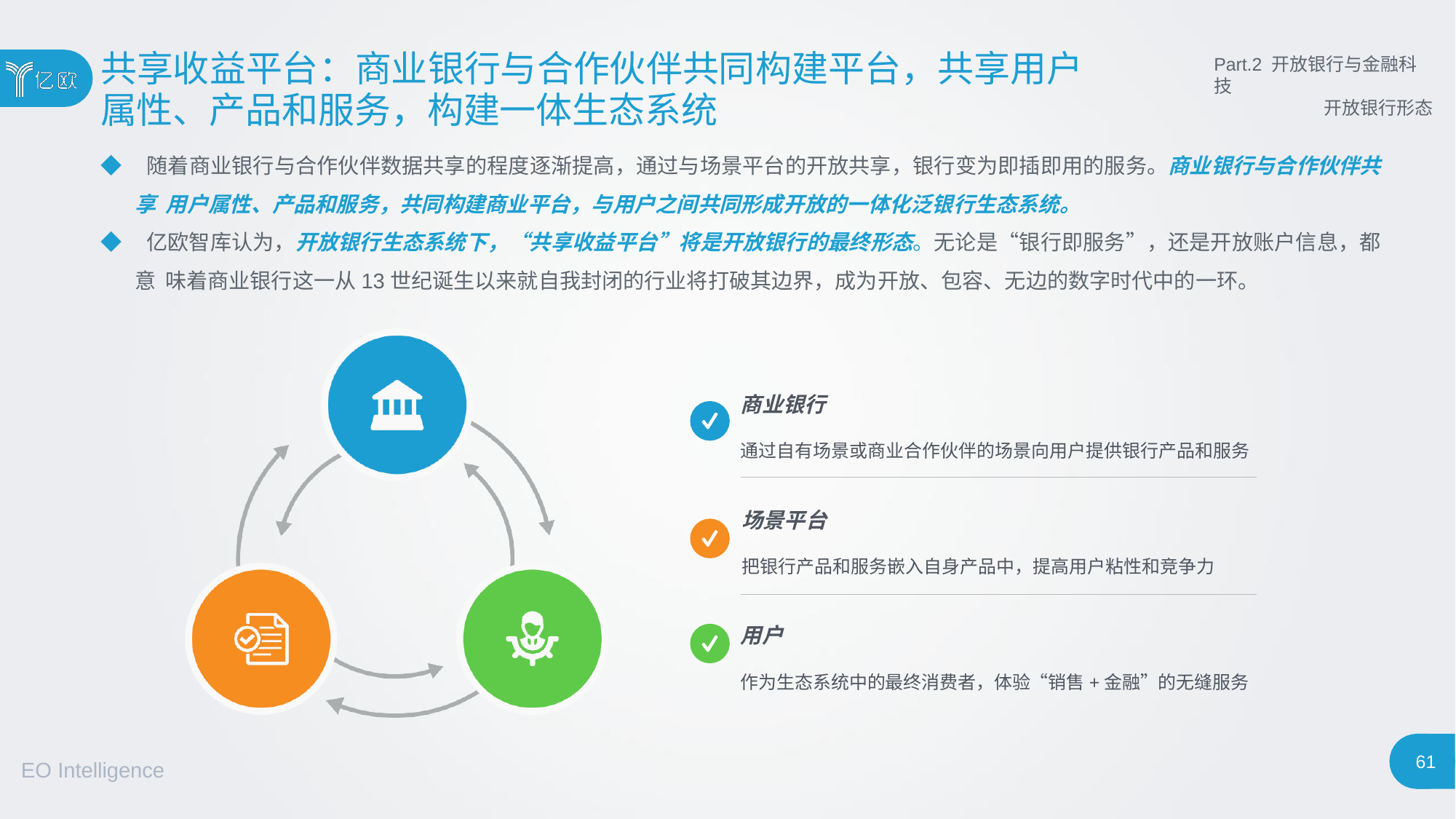

# 共享收益平台：商业银行与合作伙伴共同构建平台，共享用户
属性、产品和服务，构建一体生态系统
Part.2 开放银行与金融科技
开放银行形态

◆ 随着商业银行与合作伙伴数据共享的程度逐渐提高，通过与场景平台的开放共享，银行变为即插即用的服务。商业银行与合作伙伴共享  用户属性、产品和服务，共同构建商业平台，与用户之间共同形成开放的一体化泛银行生态系统。
◆ 亿欧智库认为，开放银行生态系统下，“共享收益平台”将是开放银行的最终形态。无论是“银行即服务”，还是开放账户信息，都意  味着商业银行这一从13世纪诞生以来就自我封闭的行业将打破其边界，成为开放、包容、无边的数字时代中的一环。

商业银行

通过自有场景或商业合作伙伴的场景向用户提供银行产品和服务

场景平台

把银行产品和服务嵌入自身产品中，提高用户粘性和竞争力

用户

作为生态系统中的最终消费者，体验“销售+金融”的无缝服务

61
EO Intelligence